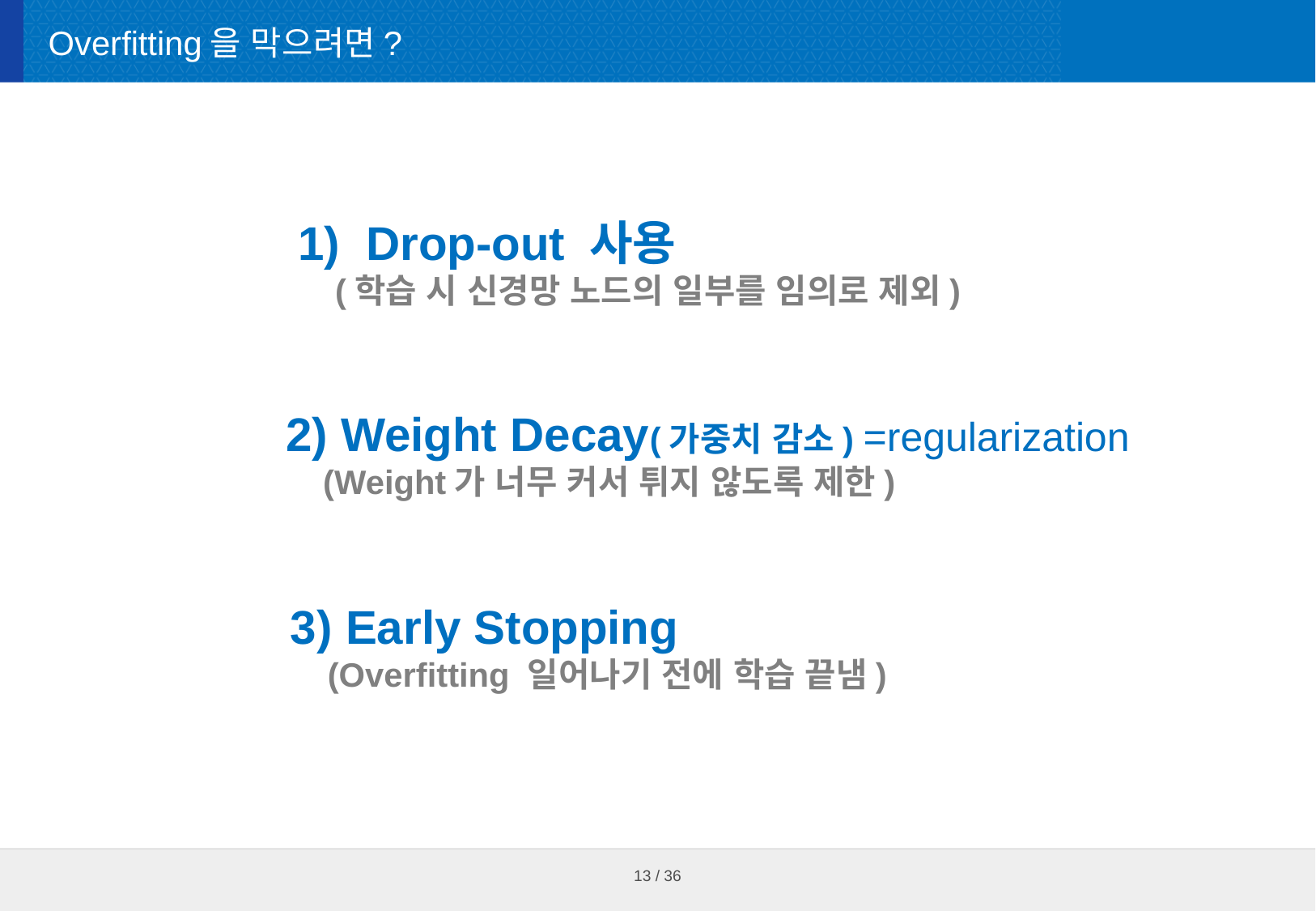

# Overfitting을 막으려면?
Drop-out 사용
    (학습 시 신경망 노드의 일부를 임의로 제외)
2) Weight Decay(가중치 감소) =regularization
    (Weight가 너무 커서 튀지 않도록 제한)
3) Early Stopping
    (Overfitting 일어나기 전에 학습 끝냄)